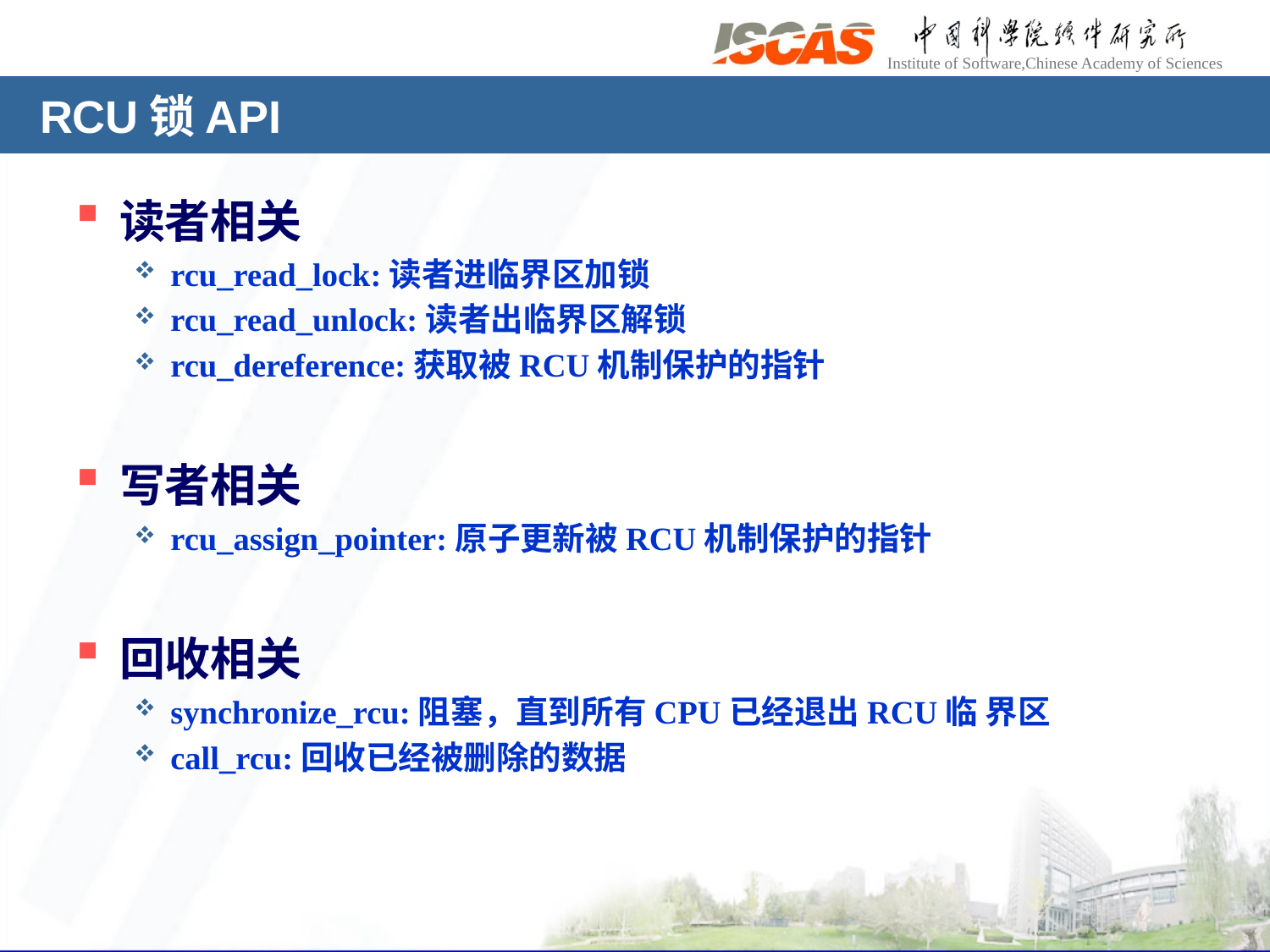

# RCU锁API
读者相关
rcu_read_lock:读者进临界区加锁
rcu_read_unlock:读者出临界区解锁
rcu_dereference:获取被RCU机制保护的指针

写者相关
rcu_assign_pointer:原子更新被RCU机制保护的指针

回收相关
synchronize_rcu:阻塞，直到所有CPU已经退出RCU临 界区
call_rcu:回收已经被删除的数据